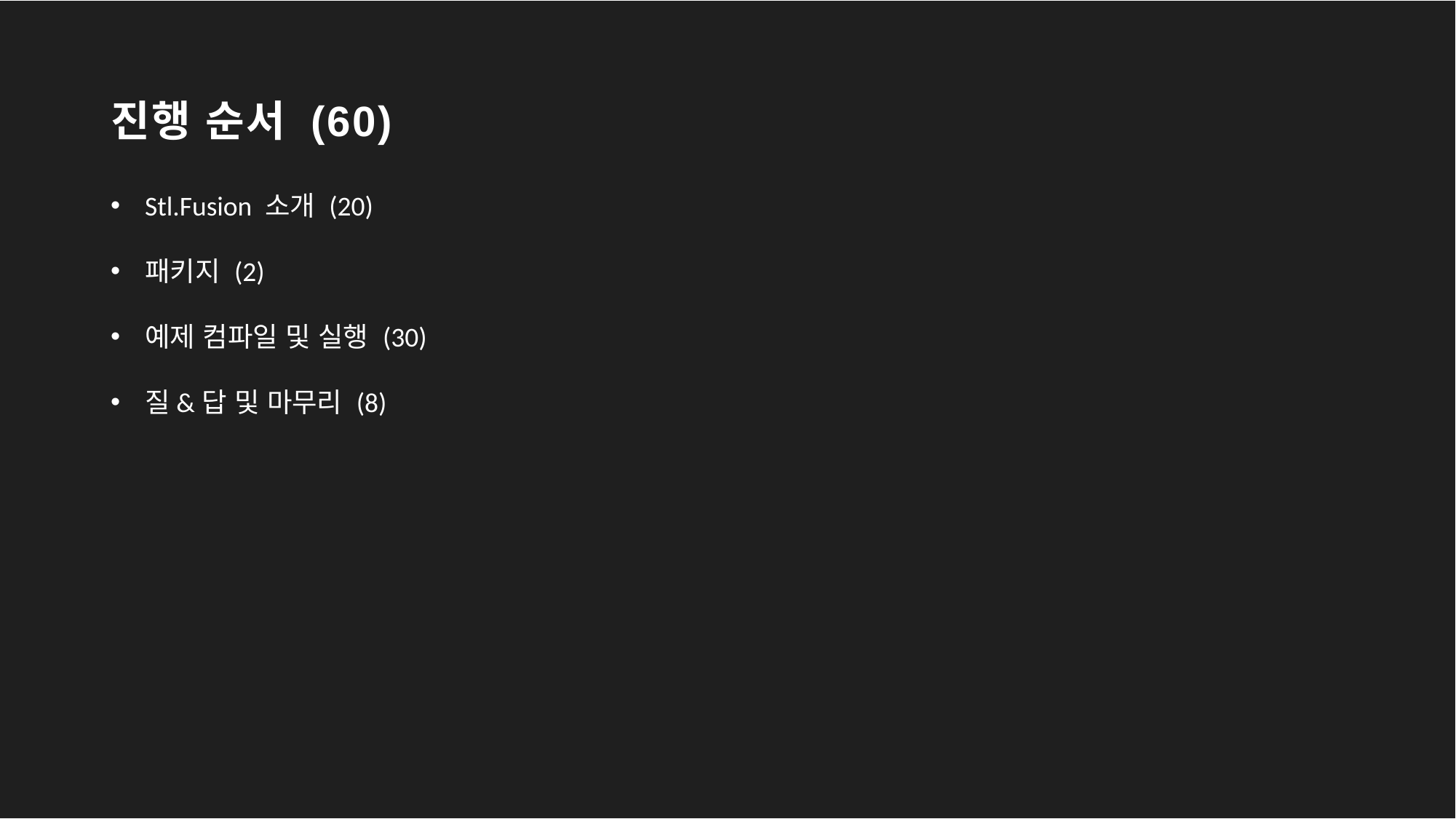

# 진행 순서 (60)
Stl.Fusion 소개 (20)

패키지 (2)

예제 컴파일 및 실행 (30)

질&답 및 마무리 (8)